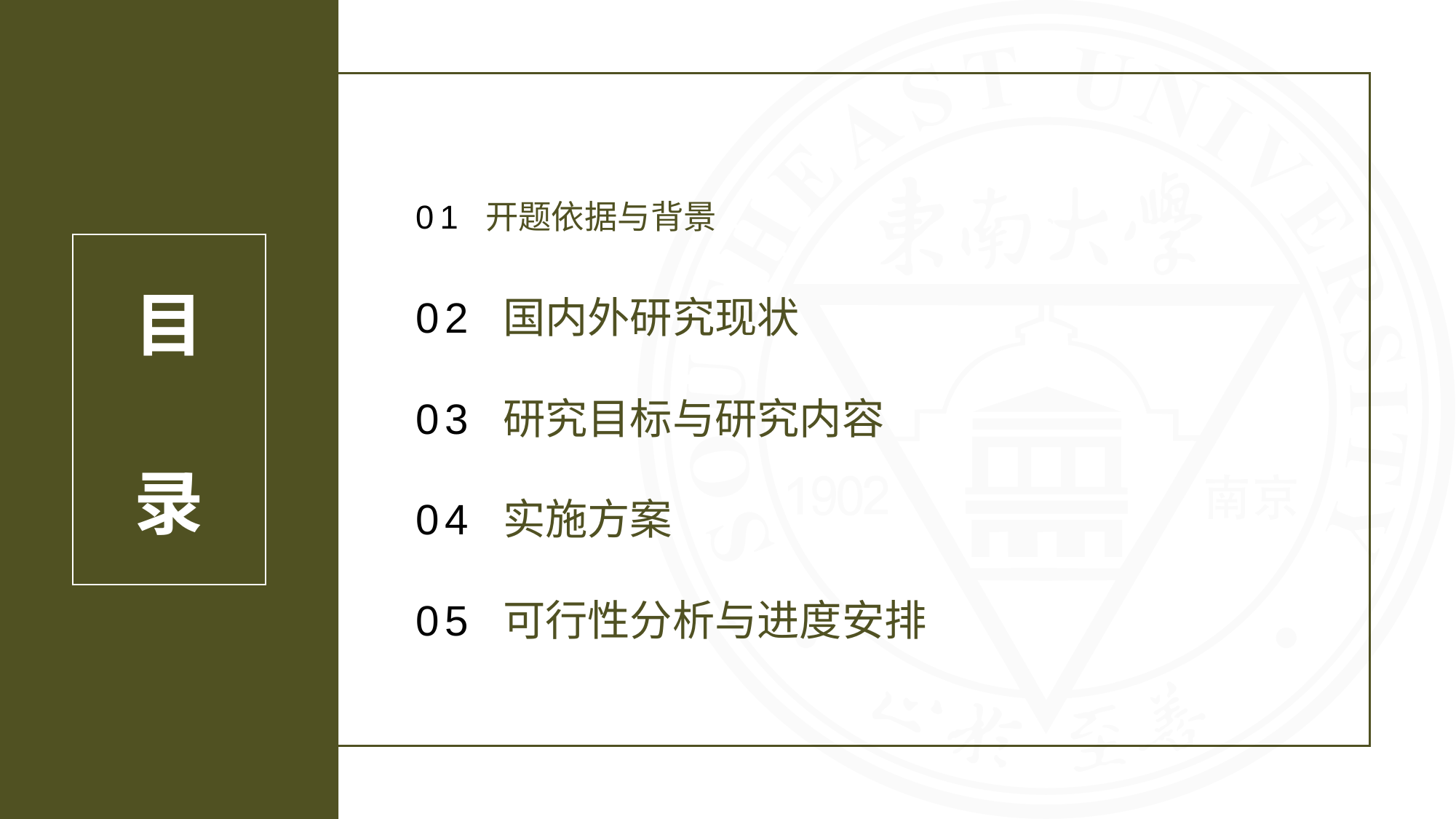

01 开题依据与背景
02 国内外研究现状
03 研究目标与研究内容
04 实施方案
05 可行性分析与进度安排